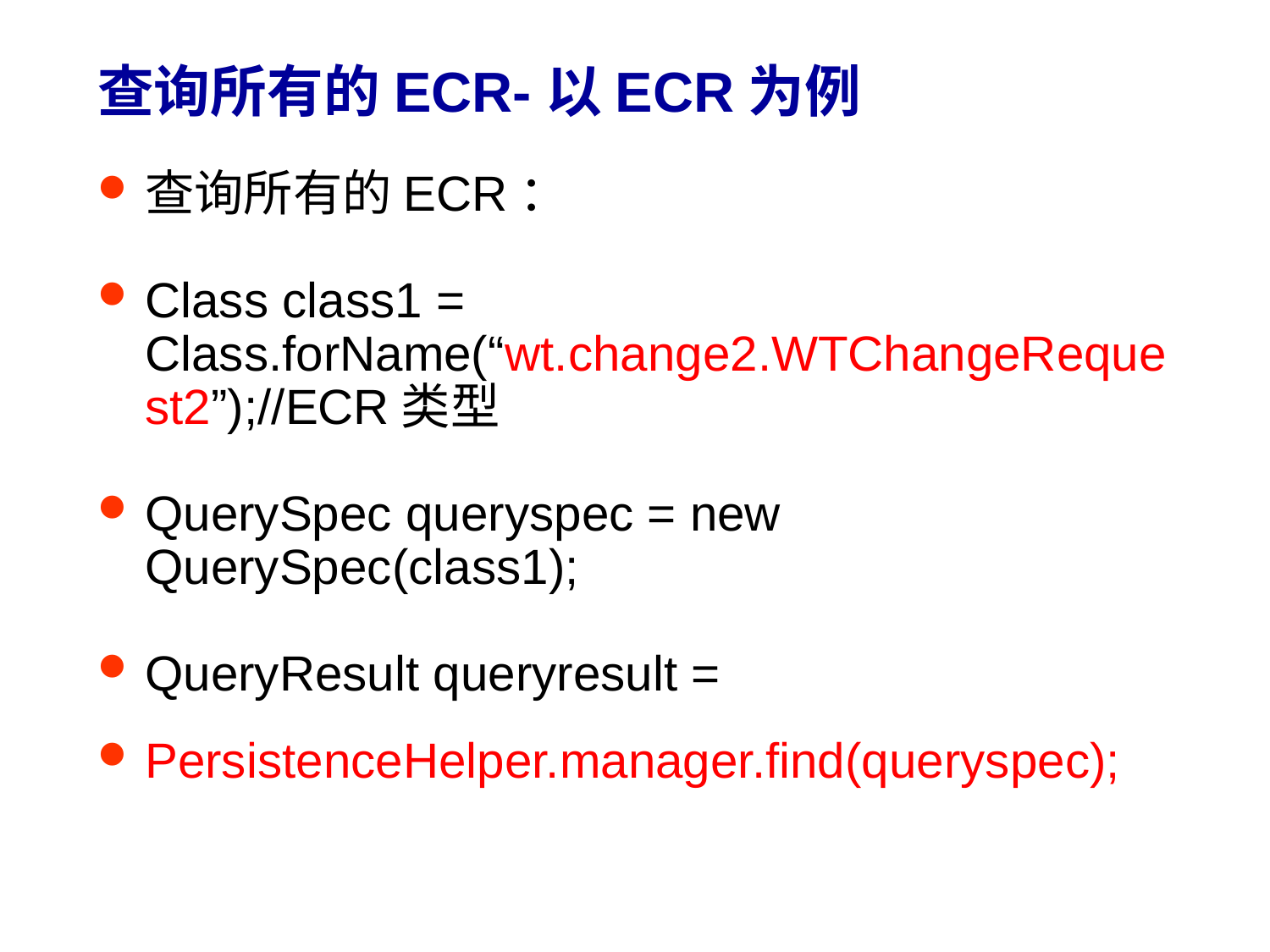

# 查询所有的ECR-以ECR为例
查询所有的ECR：

Class class1 = Class.forName(“wt.change2.WTChangeRequest2”);//ECR类型

QuerySpec queryspec = new QuerySpec(class1);

QueryResult queryresult =

PersistenceHelper.manager.find(queryspec);